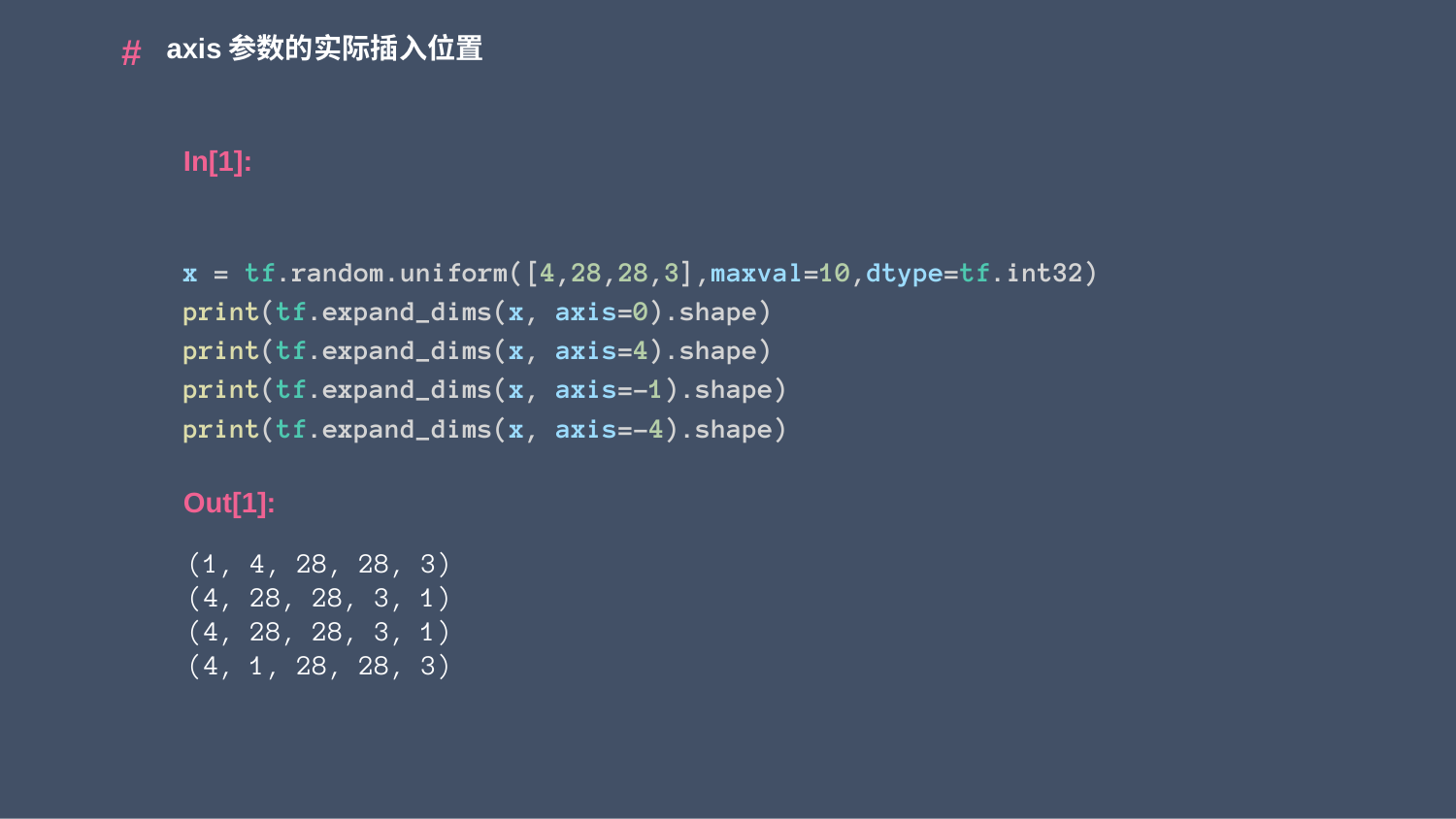

axis参数的实际插入位置
x = tf.random.uniform([4,28,28,3],maxval=10,dtype=tf.int32)
print(tf.expand_dims(x, axis=0).shape)
print(tf.expand_dims(x, axis=4).shape)
print(tf.expand_dims(x, axis=-1).shape)
print(tf.expand_dims(x, axis=-4).shape)

(1, 4, 28, 28, 3)
(4, 28, 28, 3, 1)
(4, 28, 28, 3, 1)
(4, 1, 28, 28, 3)